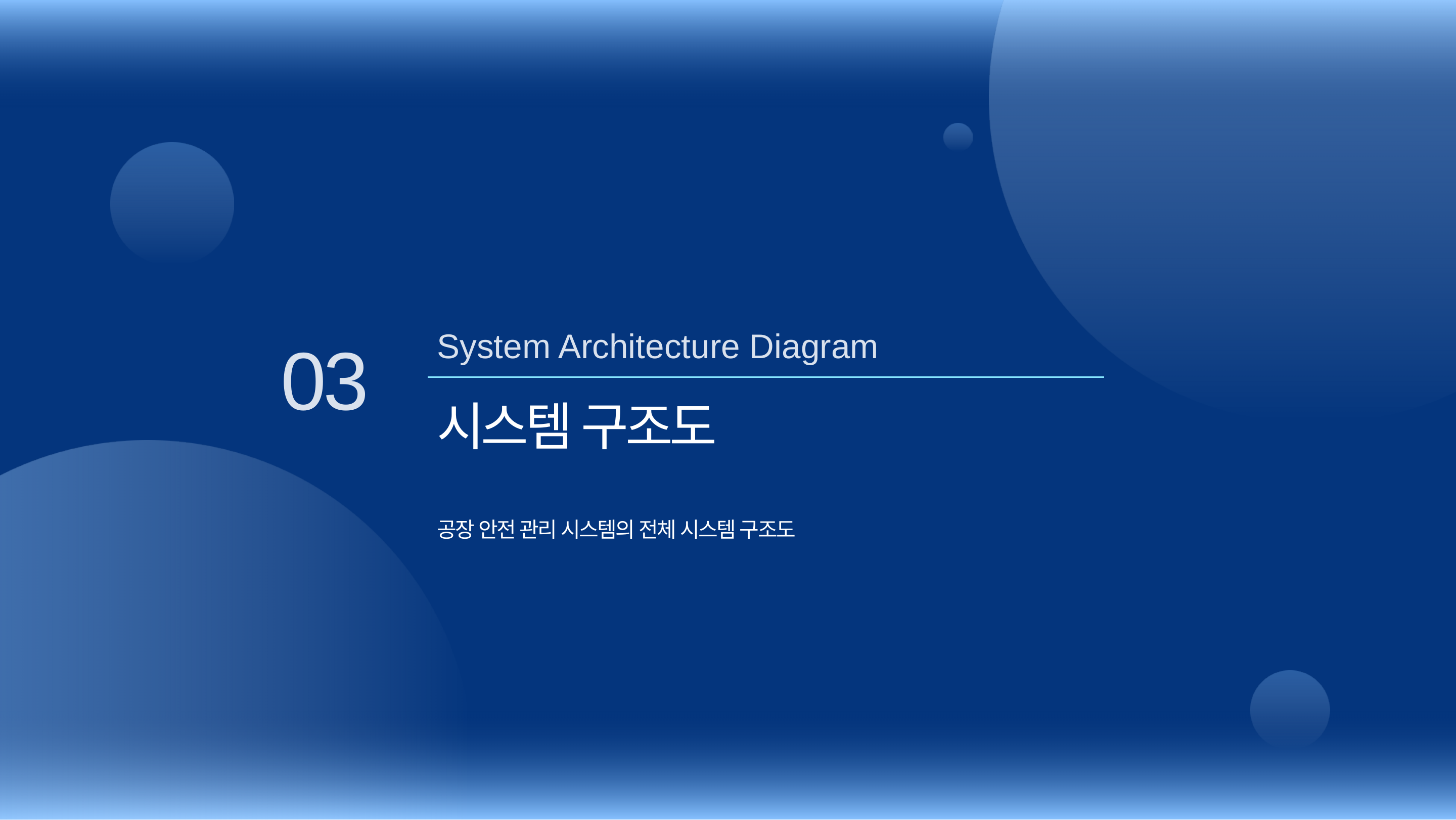

System Architecture Diagram
03
시스템 구조도
공장 안전 관리 시스템의 전체 시스템 구조도